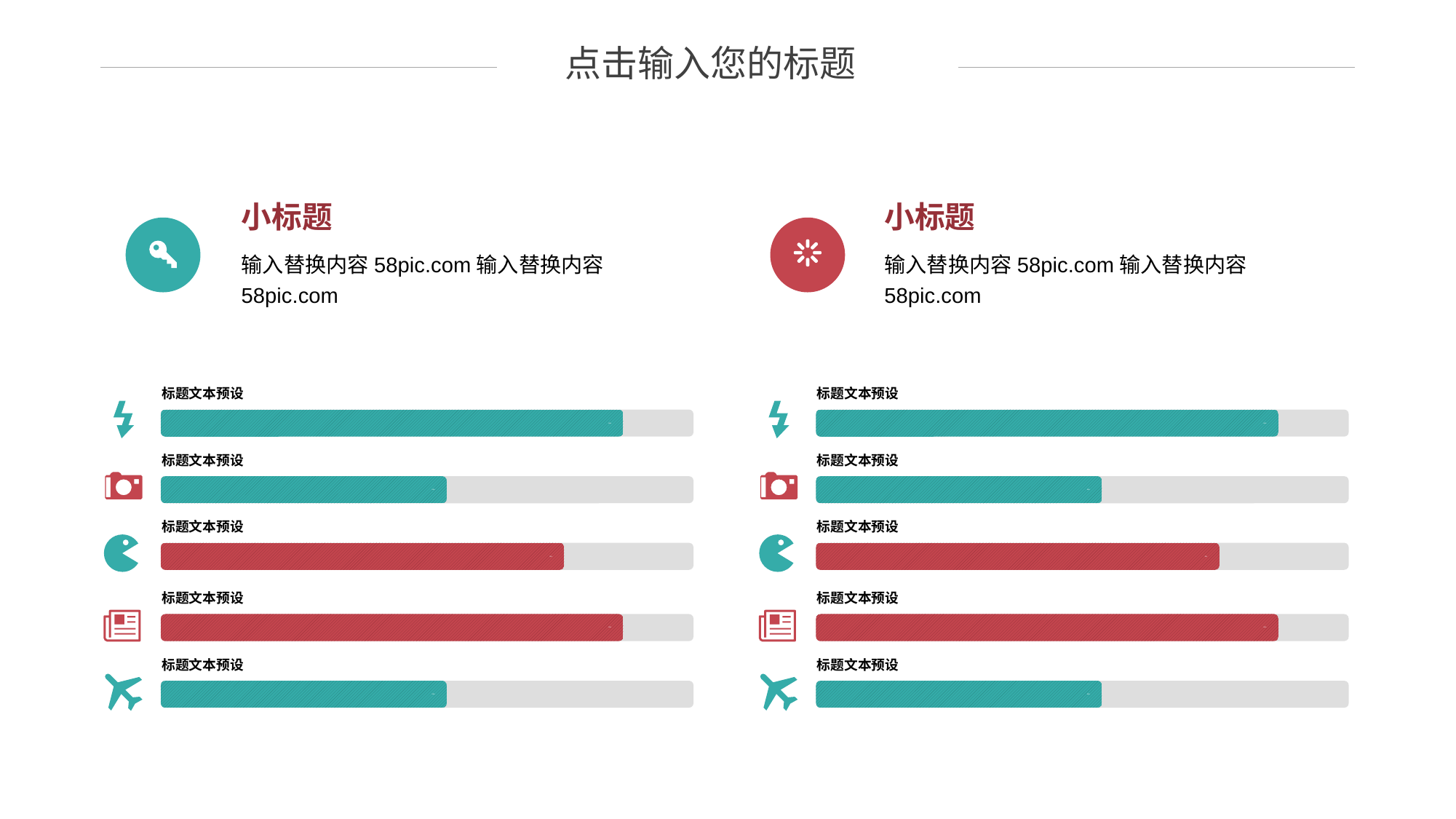

点击输入您的标题

小标题
输入替换内容58pic.com输入替换内容58pic.com
小标题
输入替换内容58pic.com输入替换内容58pic.com

标题文本预设
标题文本预设

80%
80%

标题文本预设
标题文本预设

58%
58%
标题文本预设
标题文本预设

76%
76%
标题文本预设
标题文本预设

80%
80%
标题文本预设
标题文本预设

58%
58%